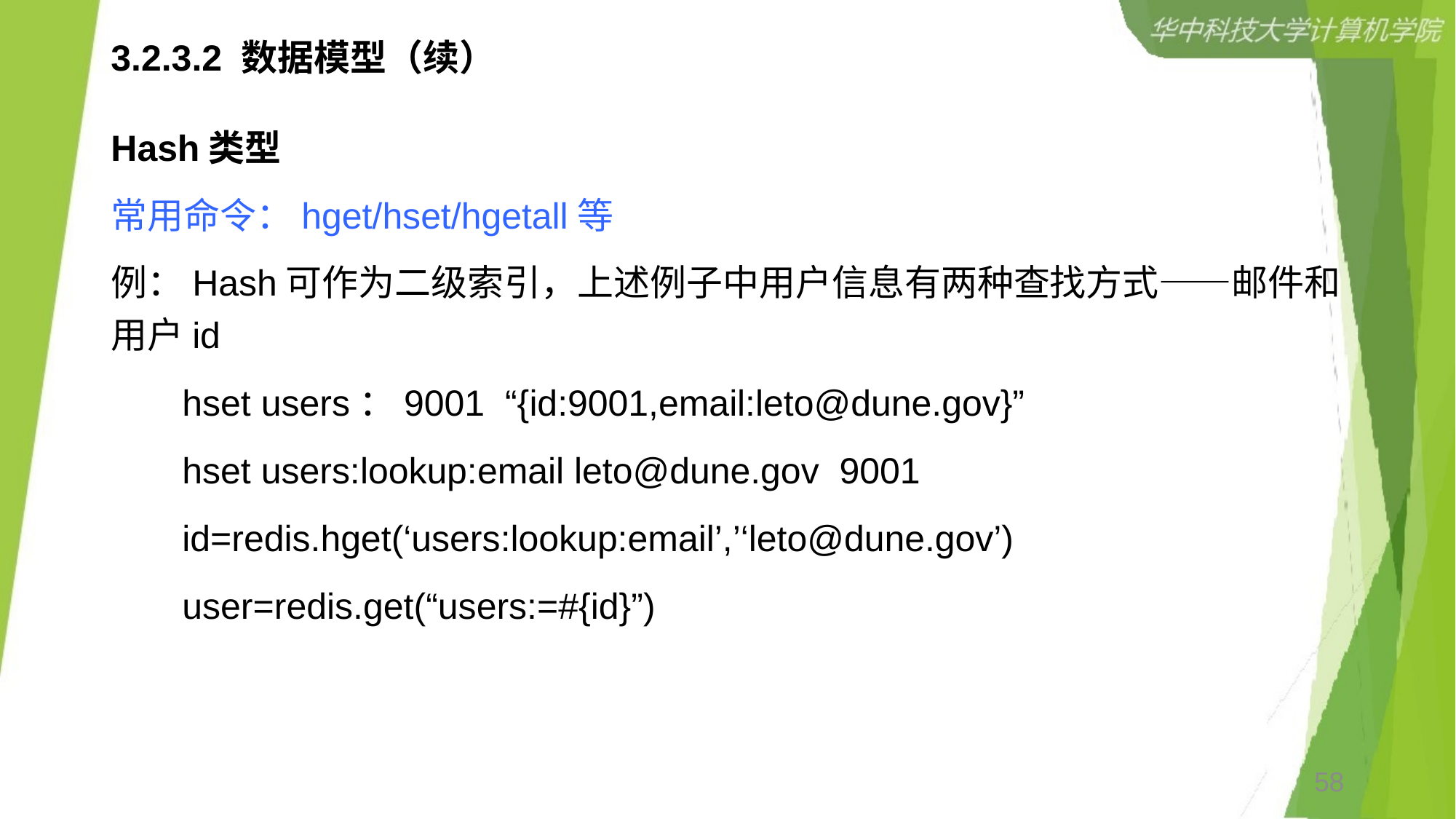

# 3.2.3.2 数据模型（续）
Hash类型
常用命令：hget/hset/hgetall等
例：Hash可作为二级索引，上述例子中用户信息有两种查找方式——邮件和用户id
       hset users：9001  “{id:9001,email:leto@dune.gov}”
       hset users:lookup:email leto@dune.gov  9001
       id=redis.hget(‘users:lookup:email’,’‘leto@dune.gov’)
       user=redis.get(“users:=#{id}”)
58